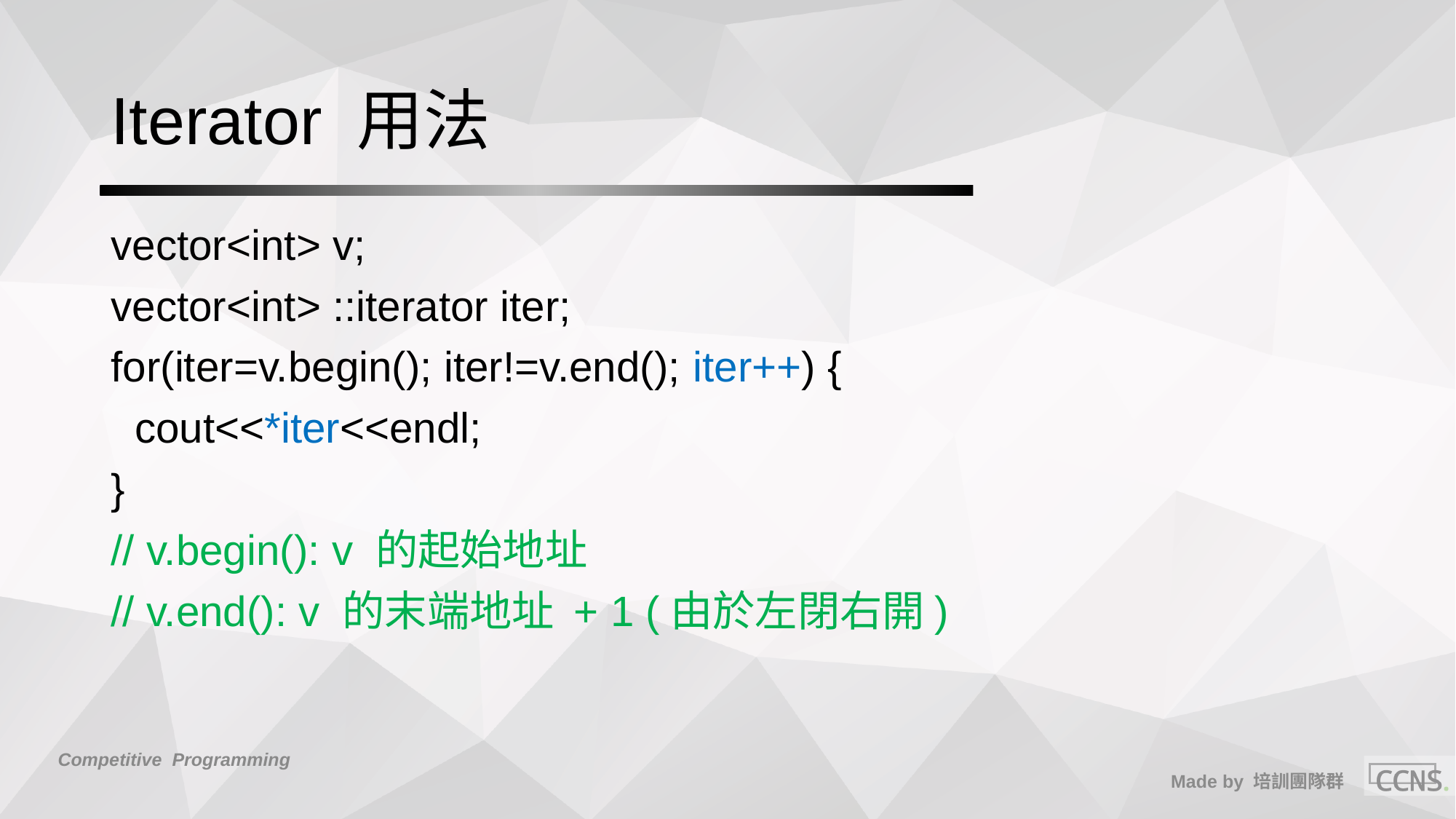

# Iterator 用法
vector<int> v;
vector<int> ::iterator iter;
for(iter=v.begin(); iter!=v.end(); iter++) {
  cout<<*iter<<endl;
}
// v.begin(): v 的起始地址
// v.end(): v 的末端地址 + 1 (由於左閉右開)